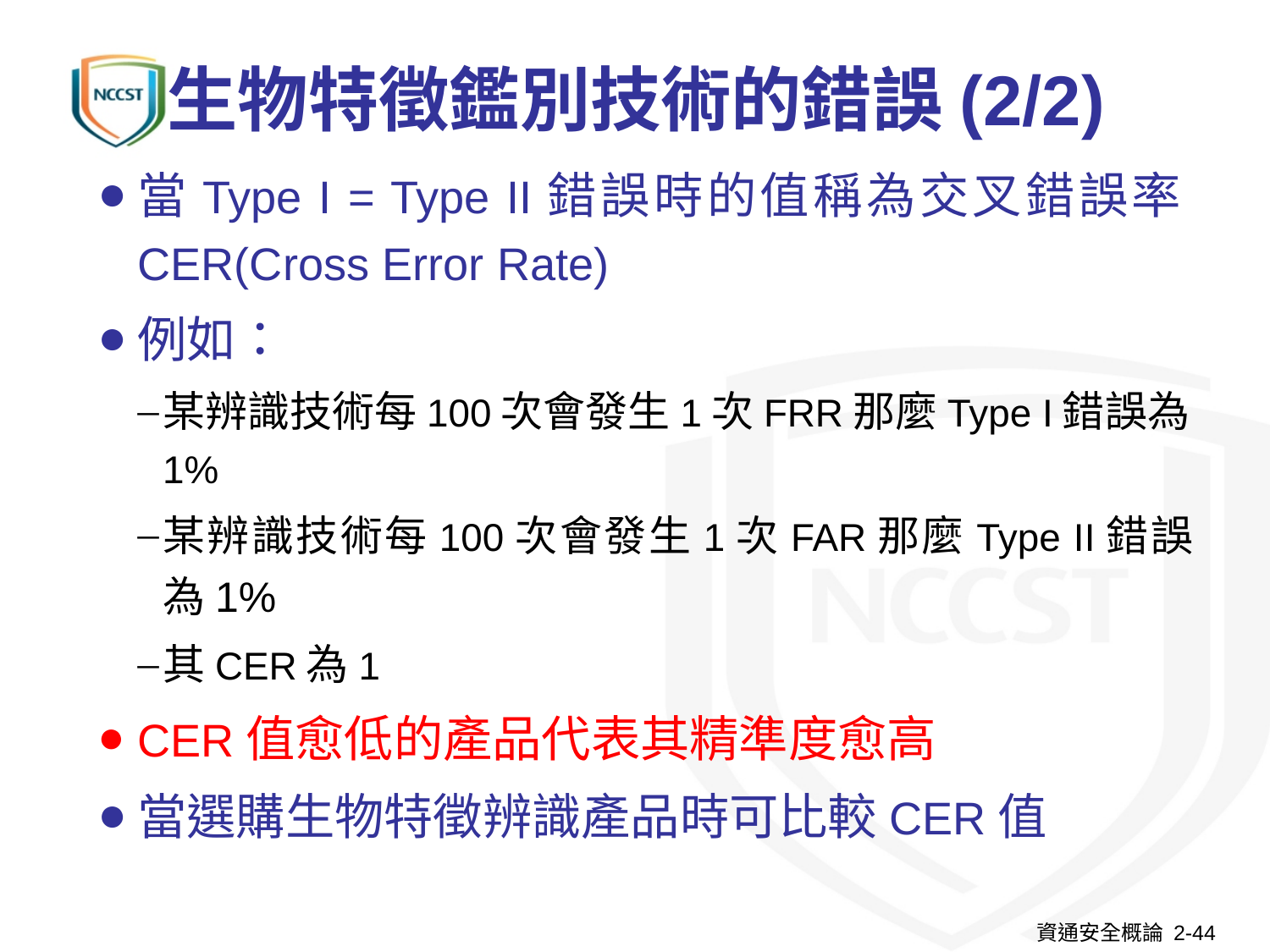

# 生物特徵鑑別技術的錯誤(2/2)
當Type I = Type II錯誤時的值稱為交叉錯誤率CER(Cross Error Rate)
例如：
某辨識技術每100次會發生1次FRR那麼Type I錯誤為1%
某辨識技術每100次會發生1次FAR那麼Type II錯誤為1%
其CER為1
CER值愈低的產品代表其精準度愈高
當選購生物特徵辨識產品時可比較CER值